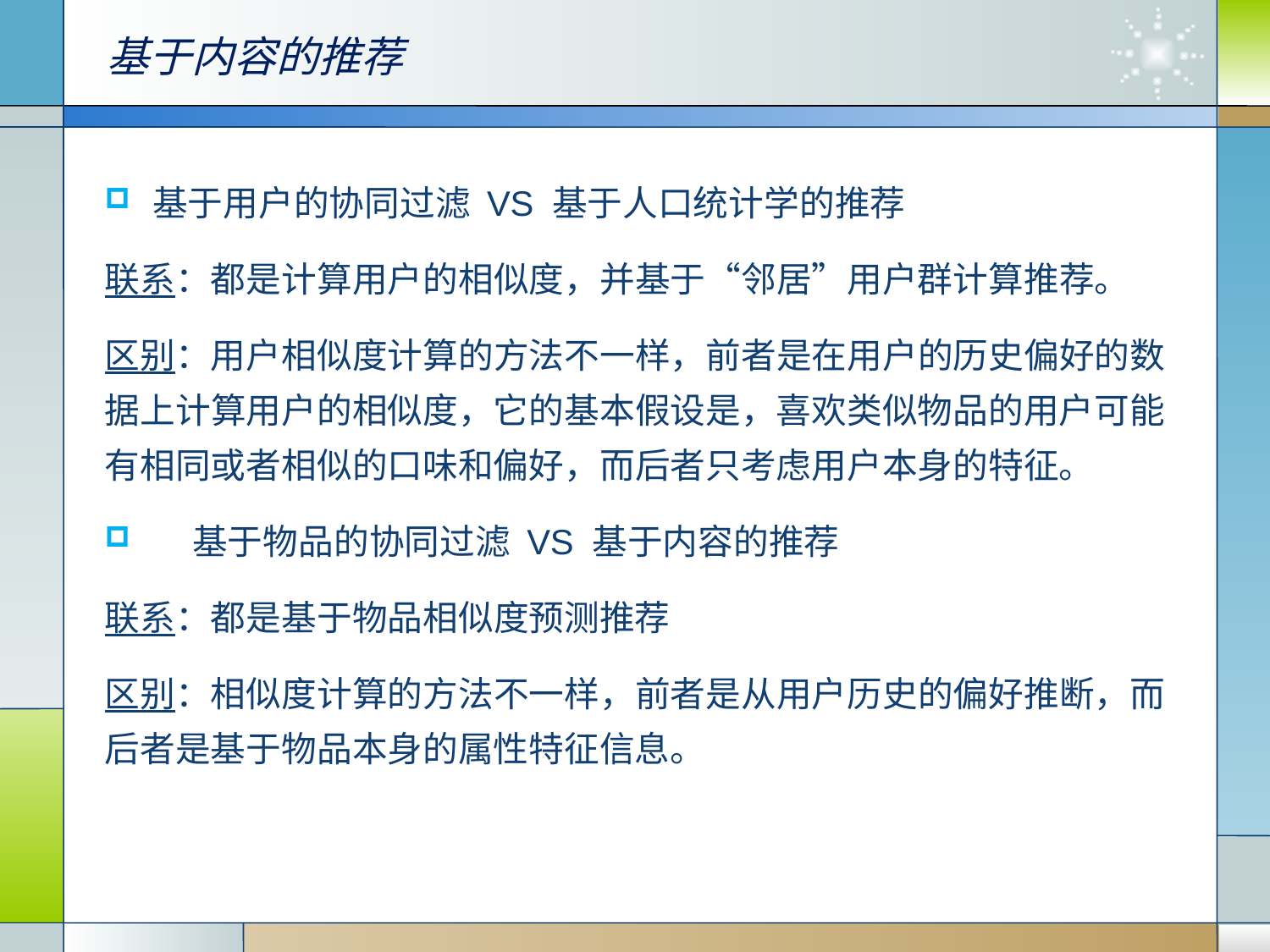

基于内容的推荐
基于用户的协同过滤 VS 基于人口统计学的推荐
联系：都是计算用户的相似度，并基于“邻居”用户群计算推荐。
区别：用户相似度计算的方法不一样，前者是在用户的历史偏好的数据上计算用户的相似度，它的基本假设是，喜欢类似物品的用户可能有相同或者相似的口味和偏好，而后者只考虑用户本身的特征。
  基于物品的协同过滤 VS 基于内容的推荐
联系：都是基于物品相似度预测推荐
区别：相似度计算的方法不一样，前者是从用户历史的偏好推断，而后者是基于物品本身的属性特征信息。